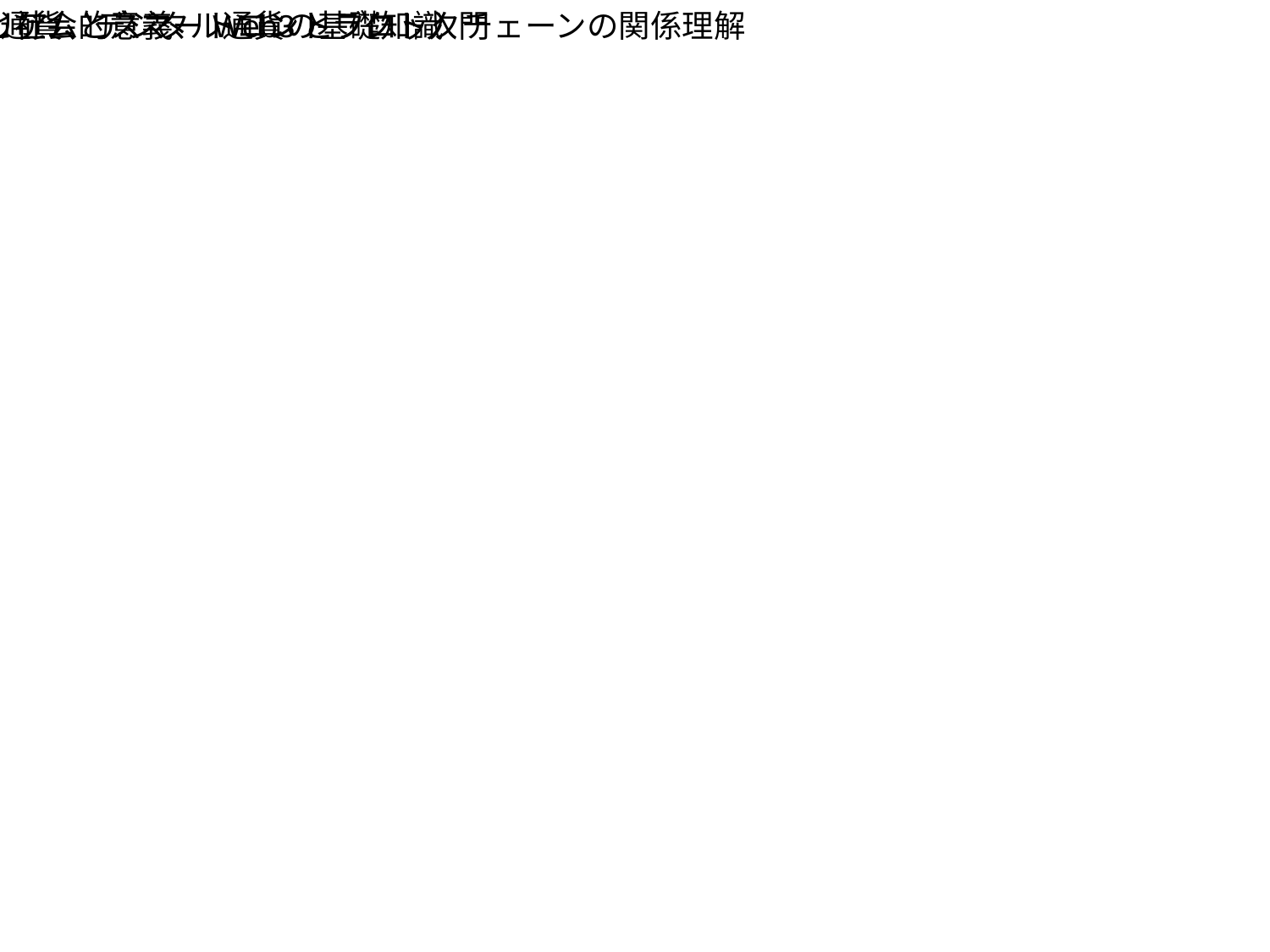

イーサリアムとスマートコントラクト入門
ブロックチェーンの発展と社会的意義、Web3とブロックチェーンの関係理解
暗号通貨、デジタル通貨の基礎知識